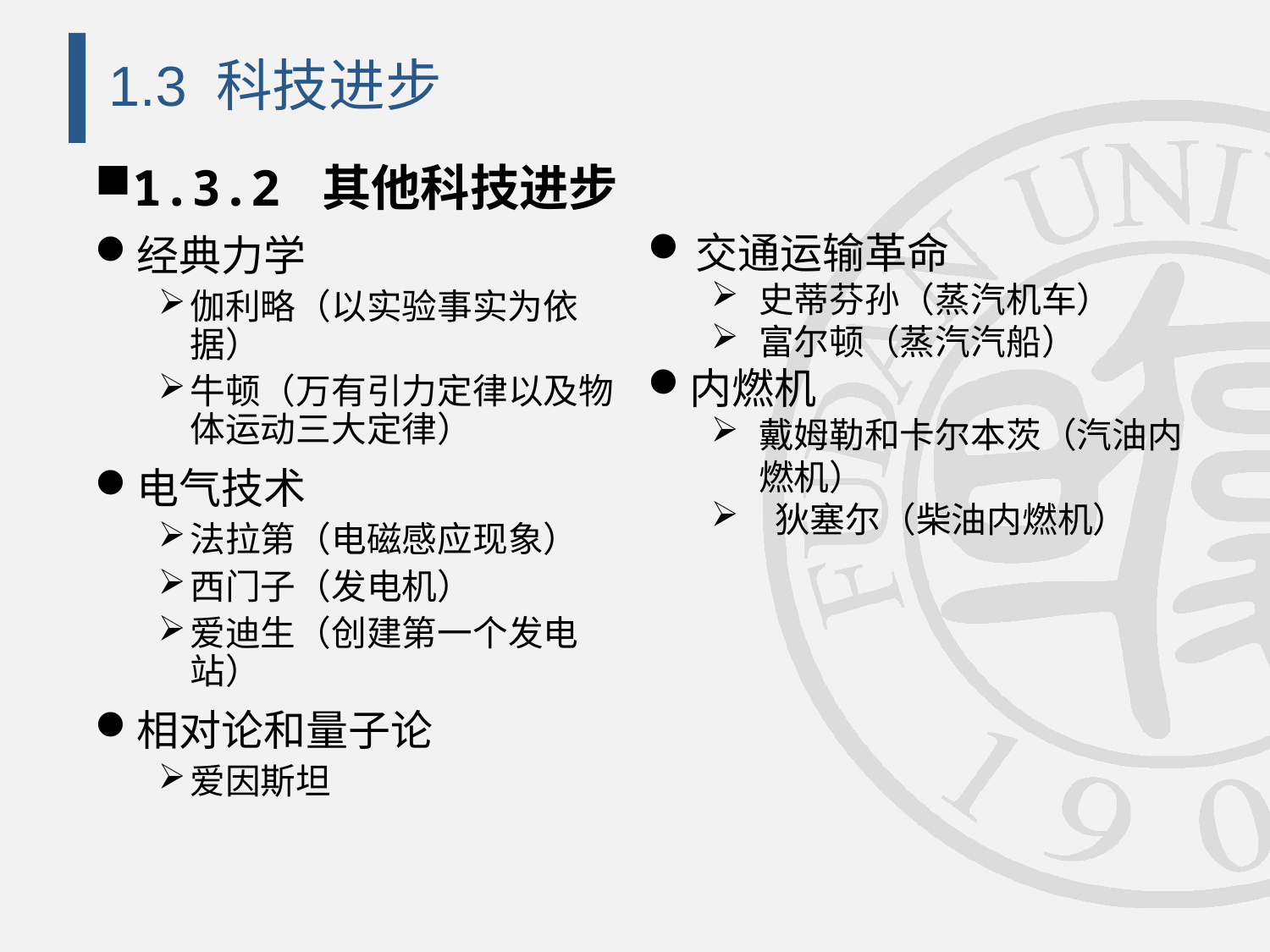

# 1.3 科技进步
1.3.2 其他科技进步
经典力学
伽利略（以实验事实为依据）
牛顿（万有引力定律以及物体运动三大定律）
电气技术
法拉第（电磁感应现象）
西门子（发电机）
爱迪生（创建第一个发电站）
相对论和量子论
爱因斯坦

交通运输革命
史蒂芬孙（蒸汽机车）
富尔顿（蒸汽汽船）
内燃机
戴姆勒和卡尔本茨（汽油内燃机）
 狄塞尔（柴油内燃机）